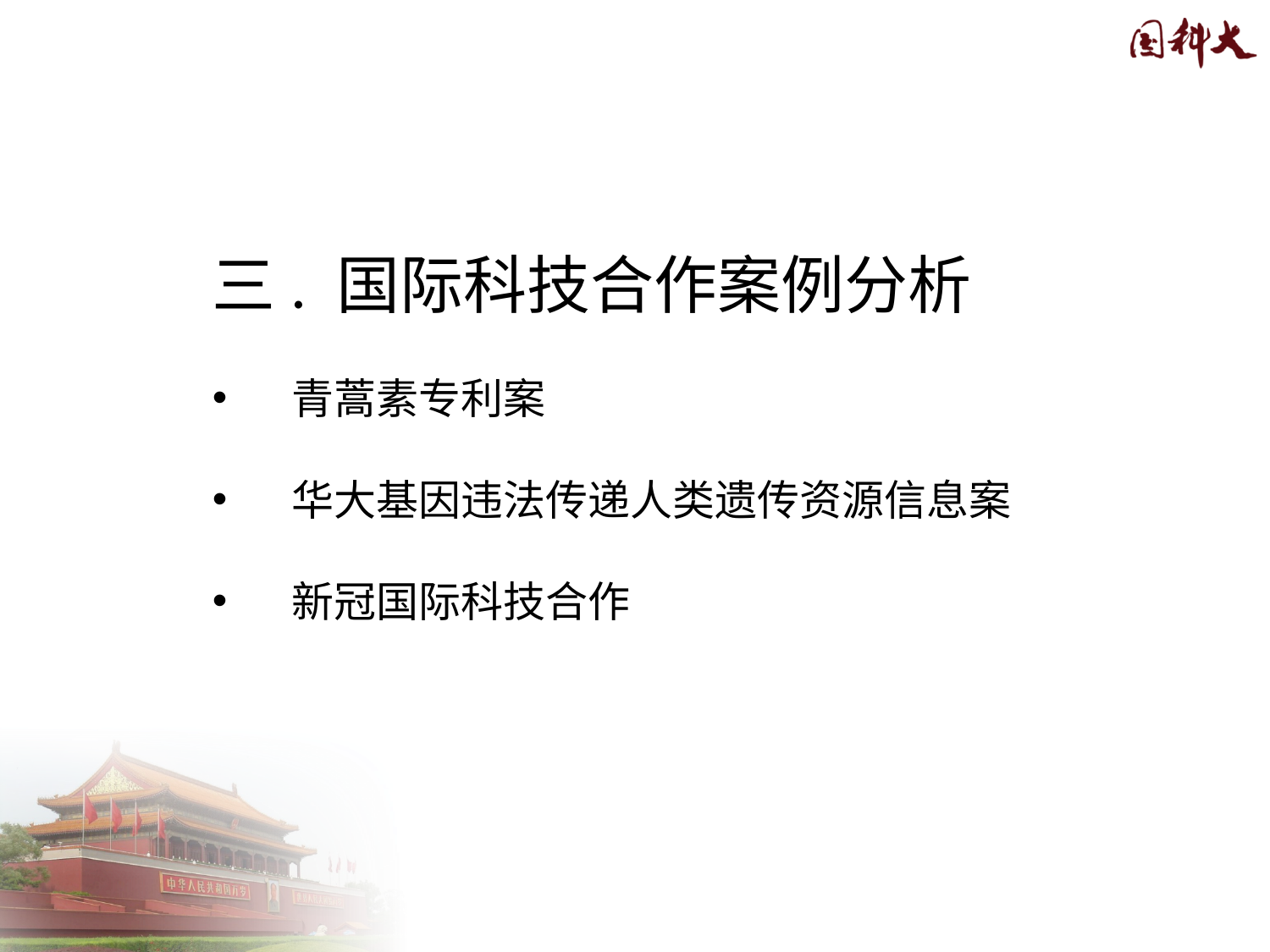

三. 国际科技合作案例分析
青蒿素专利案
华大基因违法传递人类遗传资源信息案
新冠国际科技合作